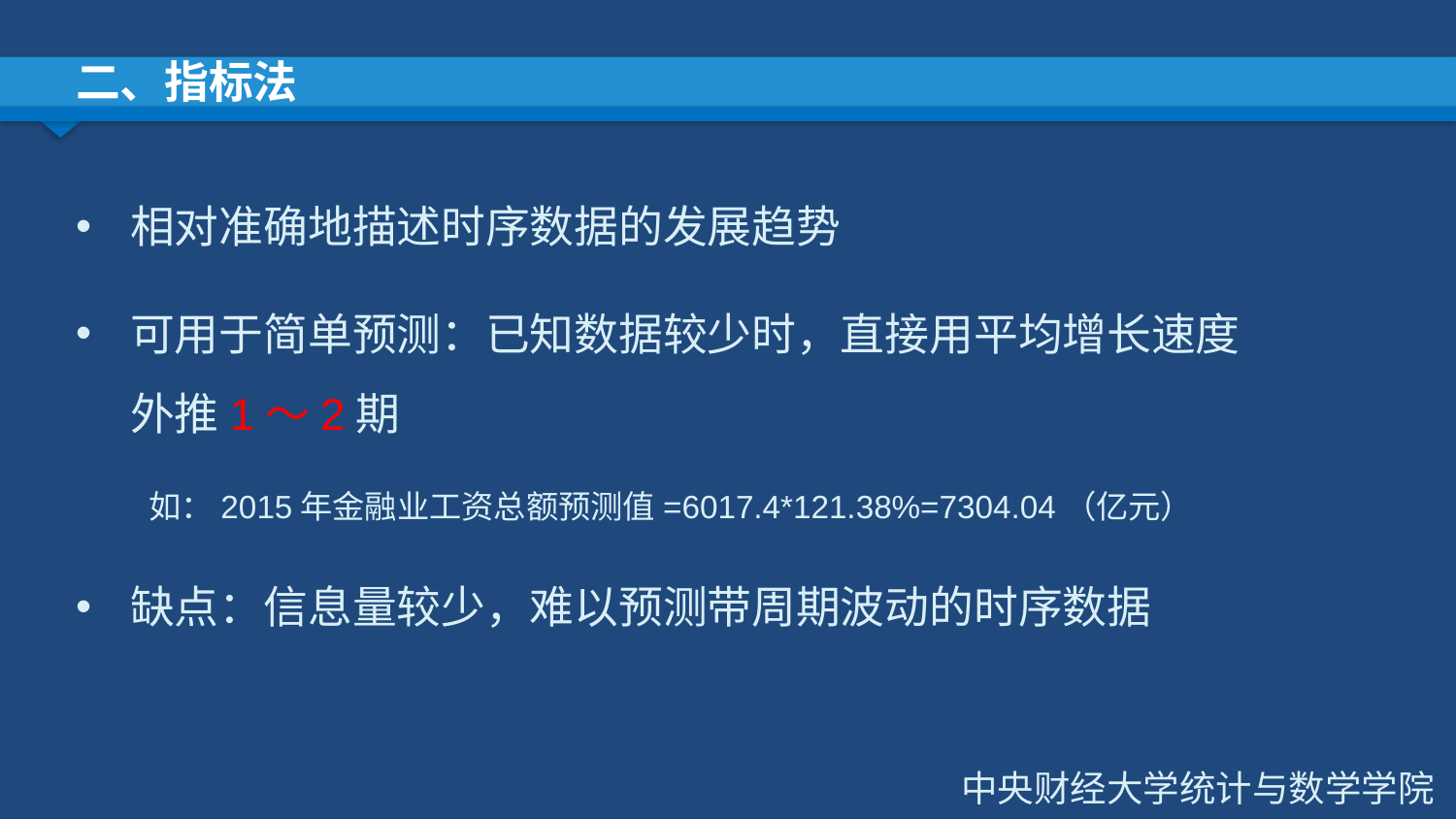

# 二、指标法
相对准确地描述时序数据的发展趋势
可用于简单预测：已知数据较少时，直接用平均增长速度外推1～2期
如：2015年金融业工资总额预测值=6017.4*121.38%=7304.04（亿元）
缺点：信息量较少，难以预测带周期波动的时序数据